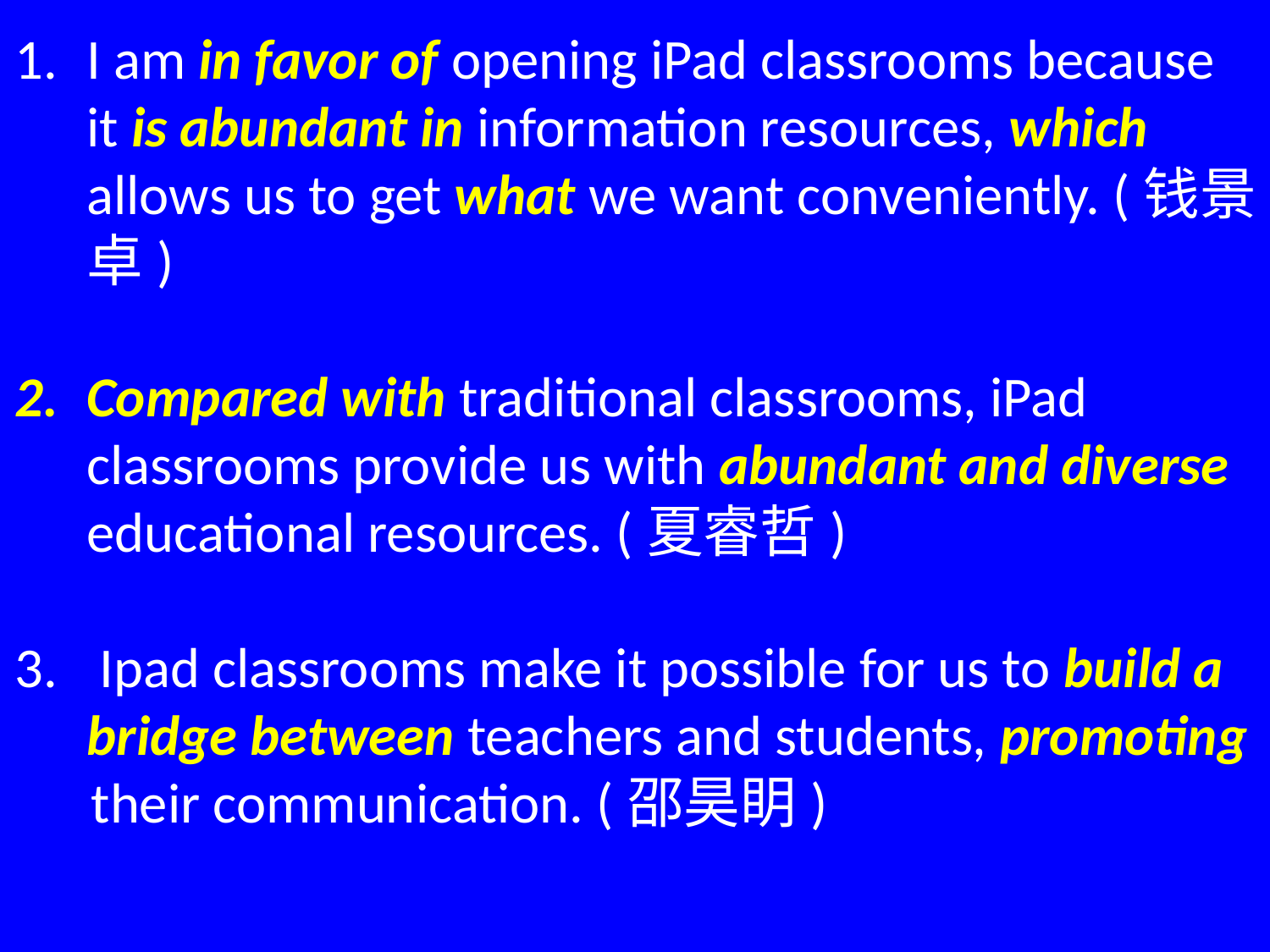

I am in favor of opening iPad classrooms because it is abundant in information resources, which allows us to get what we want conveniently. (钱景卓)

Compared with traditional classrooms, iPad    classrooms provide us with abundant and diverse educational resources. (夏睿哲)

 Ipad classrooms make it possible for us to build a bridge between teachers and students, promoting
      their communication. (邵昊眀)